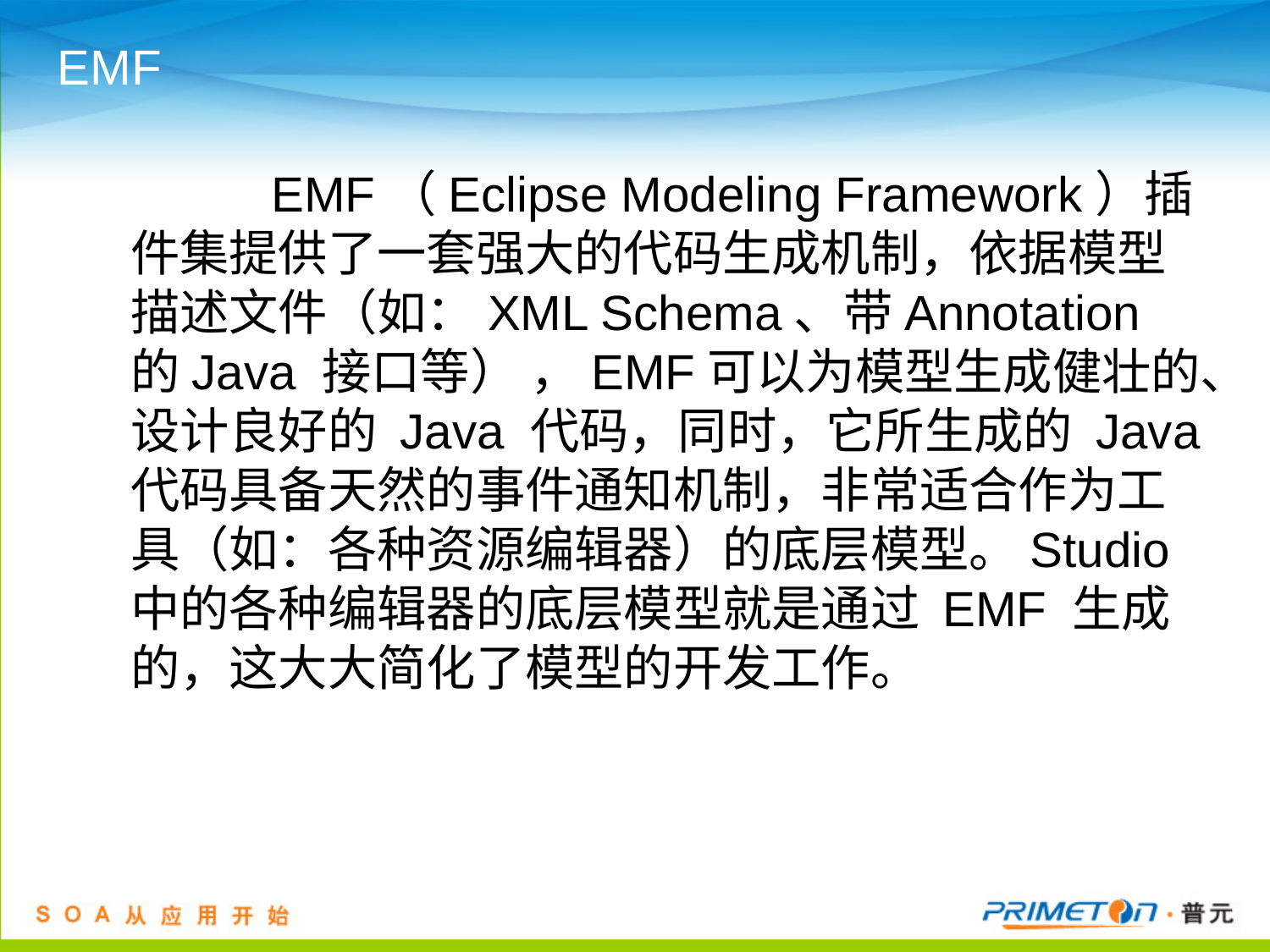

# EMF
		 EMF（Eclipse Modeling Framework）插件集提供了一套强大的代码生成机制，依据模型描述文件（如：XML Schema、带Annotation 的Java 接口等） ，EMF可以为模型生成健壮的、设计良好的 Java 代码，同时，它所生成的 Java 代码具备天然的事件通知机制，非常适合作为工具（如：各种资源编辑器）的底层模型。Studio中的各种编辑器的底层模型就是通过 EMF 生成的，这大大简化了模型的开发工作。